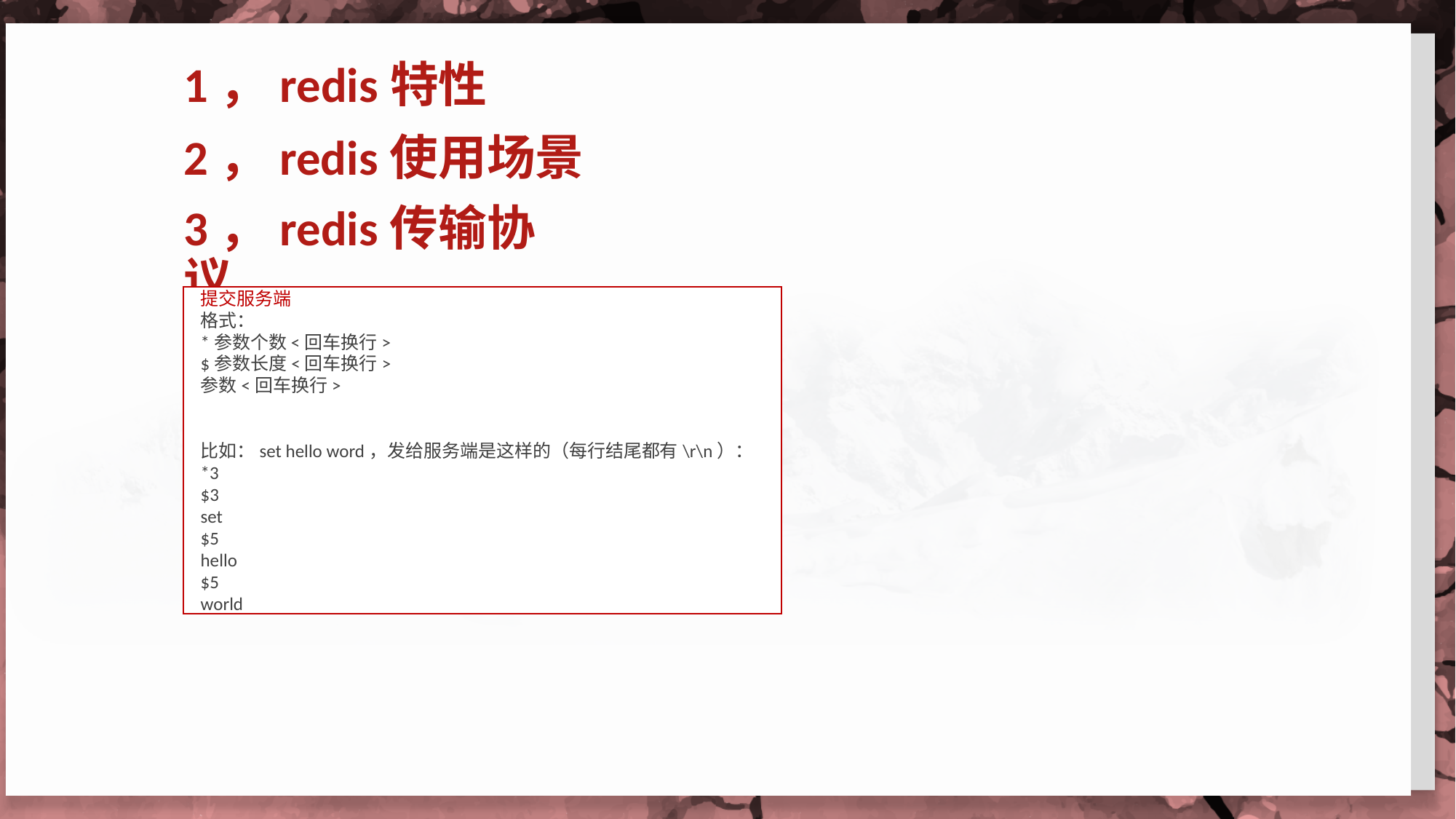

1，redis特性
2，redis使用场景
3，redis传输协议

提交服务端
格式：
*参数个数<回车换行>
$参数长度<回车换行>
参数<回车换行>

比如：set hello word，发给服务端是这样的（每行结尾都有\r\n）：
*3
$3
set
$5
hello
$5
world
57%